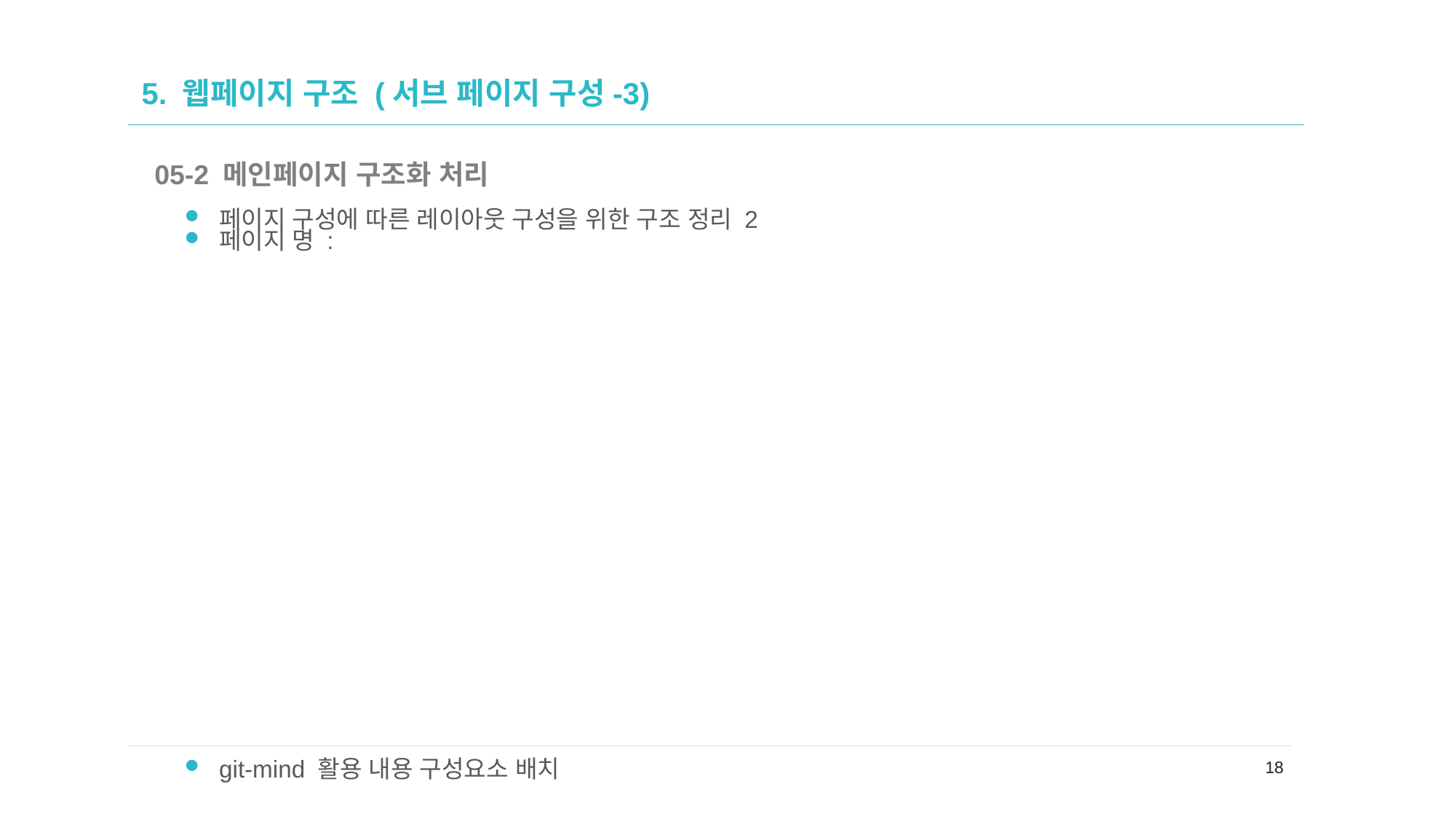

# 5. 웹페이지 구조 (서브 페이지 구성-3)
05-2 메인페이지 구조화 처리
페이지 구성에 따른 레이아웃 구성을 위한 구조 정리 2
페이지 명 :
git-mind 활용 내용 구성요소 배치
18